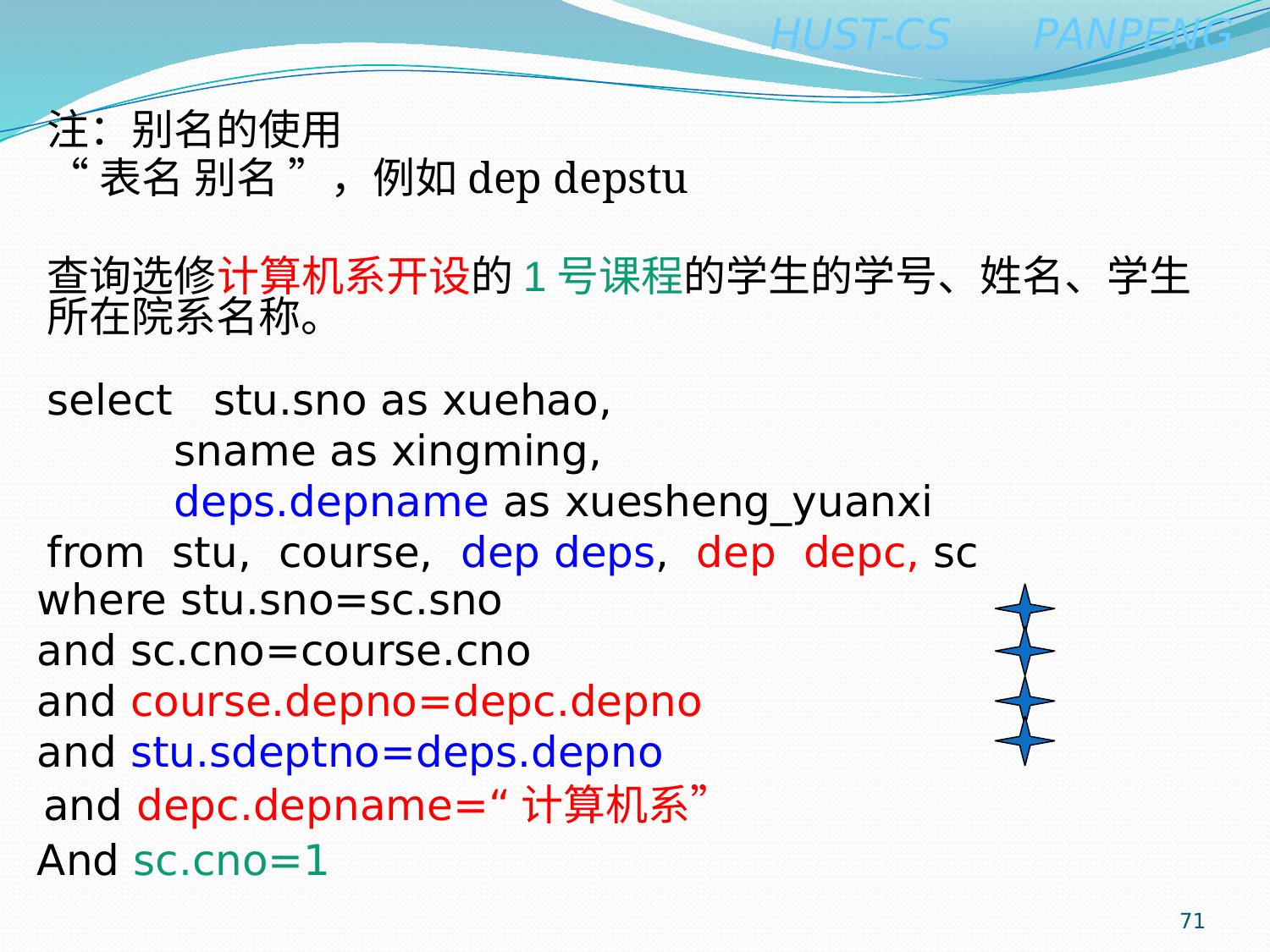

注：别名的使用
“表名 别名 ”，例如dep depstu

查询选修计算机系开设的1号课程的学生的学号、姓名、学生所在院系名称。
select   stu.sno as xuehao,
	sname as xingming,
	deps.depname as xuesheng_yuanxi
from  stu,  course,  dep deps,  dep  depc, sc
where stu.sno=sc.sno
and sc.cno=course.cno
and course.depno=depc.depno
and stu.sdeptno=deps.depno

and depc.depname=“计算机系”
And sc.cno=1
71